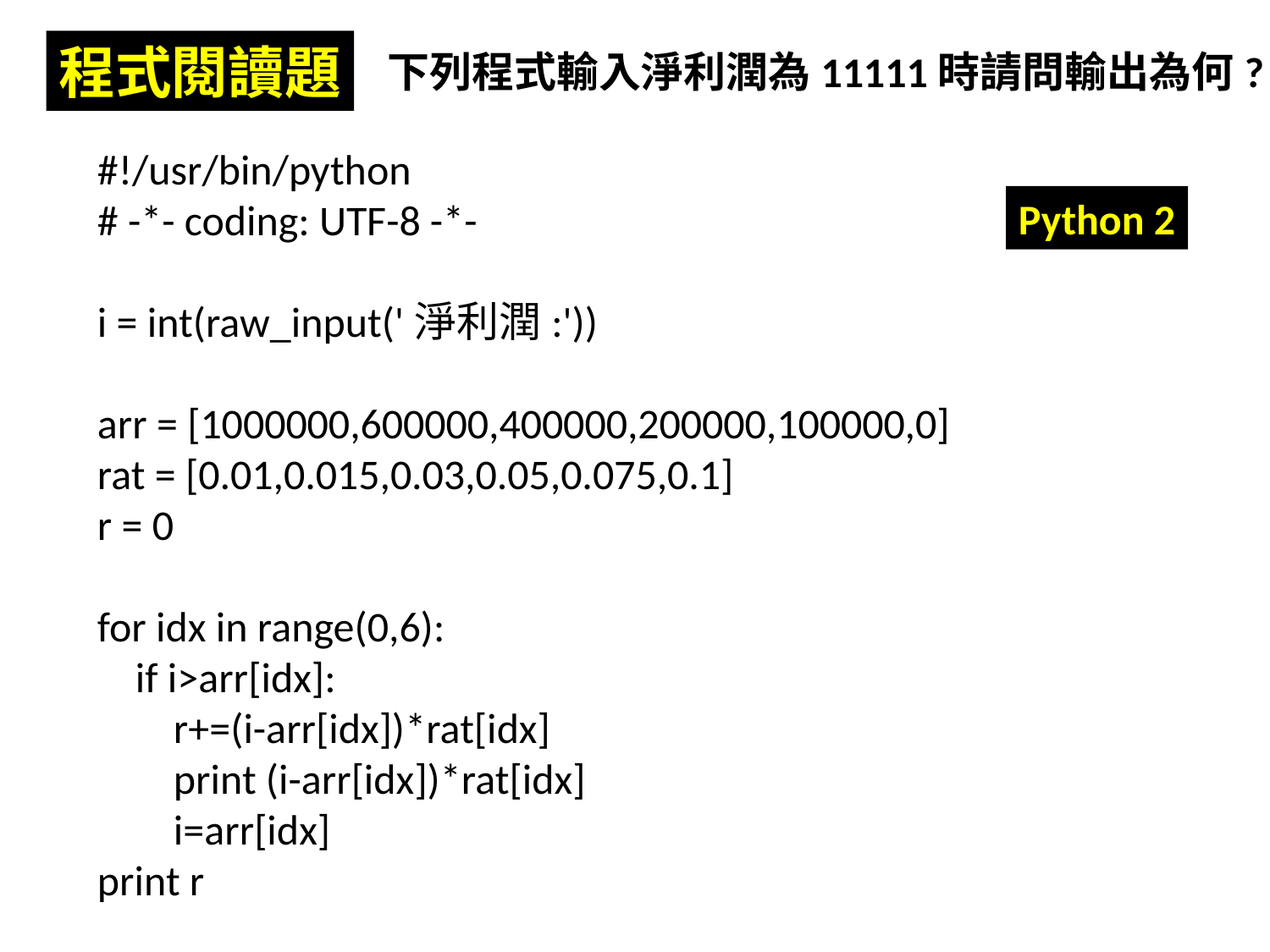

程式閱讀題
下列程式輸入淨利潤為11111時請問輸出為何?
#!/usr/bin/python
# -*- coding: UTF-8 -*-

i = int(raw_input('淨利潤:'))

arr = [1000000,600000,400000,200000,100000,0]
rat = [0.01,0.015,0.03,0.05,0.075,0.1]
r = 0

for idx in range(0,6):
    if i>arr[idx]:
        r+=(i-arr[idx])*rat[idx]
        print (i-arr[idx])*rat[idx]
        i=arr[idx]
print r
Python 2